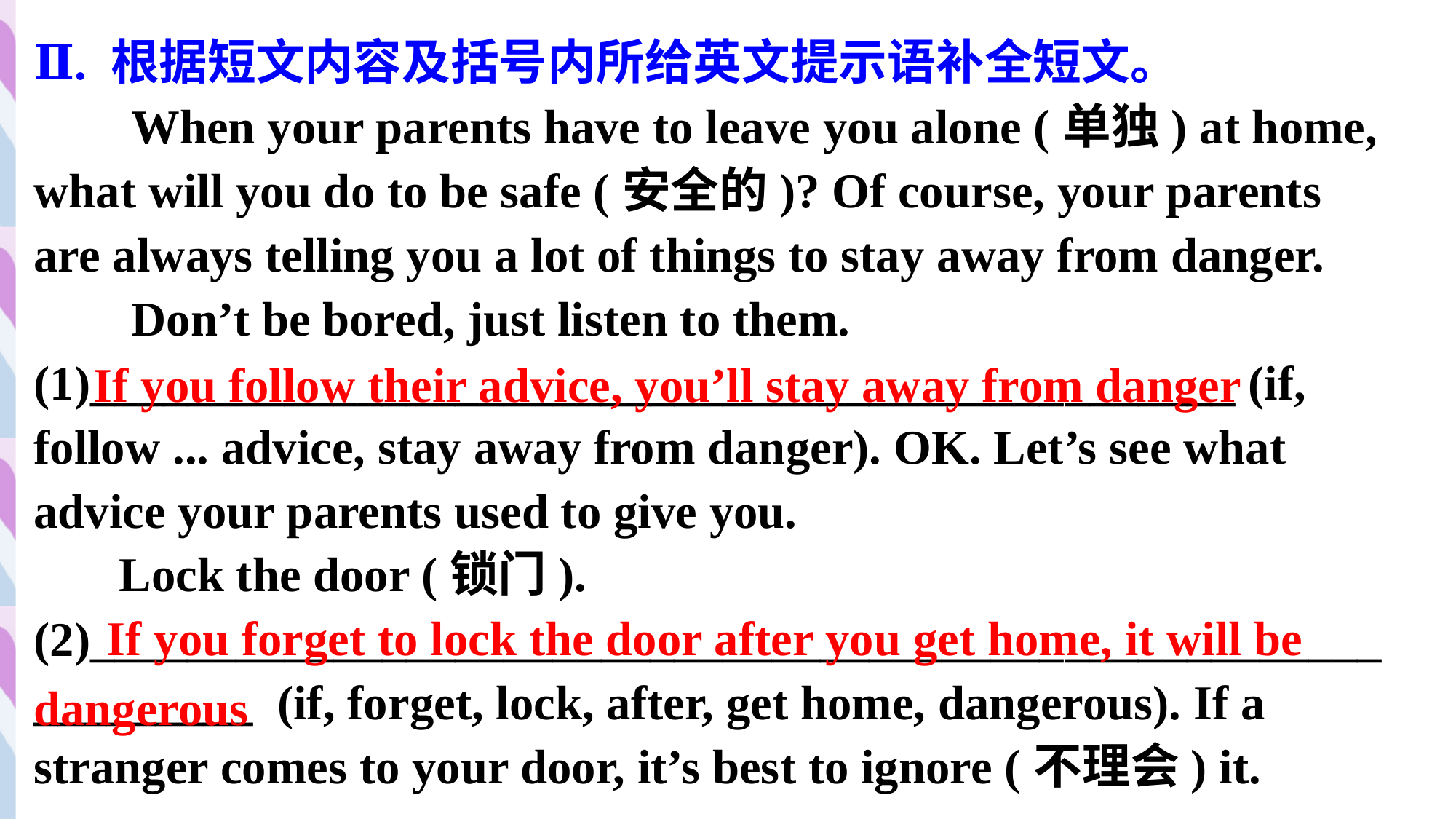

Ⅱ. 根据短文内容及括号内所给英文提示语补全短文。
        When your parents have to leave you alone (单独) at home, what will you do to be safe (安全的)? Of course, your parents are always telling you a lot of things to stay away from danger.
        Don’t be bored, just listen to them. (1)_______________________________________________ (if, follow ... advice, stay away from danger). OK. Let’s see what advice your parents used to give you.
       Lock the door (锁门). (2)______________________________________________________________  (if, forget, lock, after, get home, dangerous). If a stranger comes to your door, it’s best to ignore (不理会) it.
If you follow their advice, you’ll stay away from danger
      If you forget to lock the door after you get home, it will be dangerous